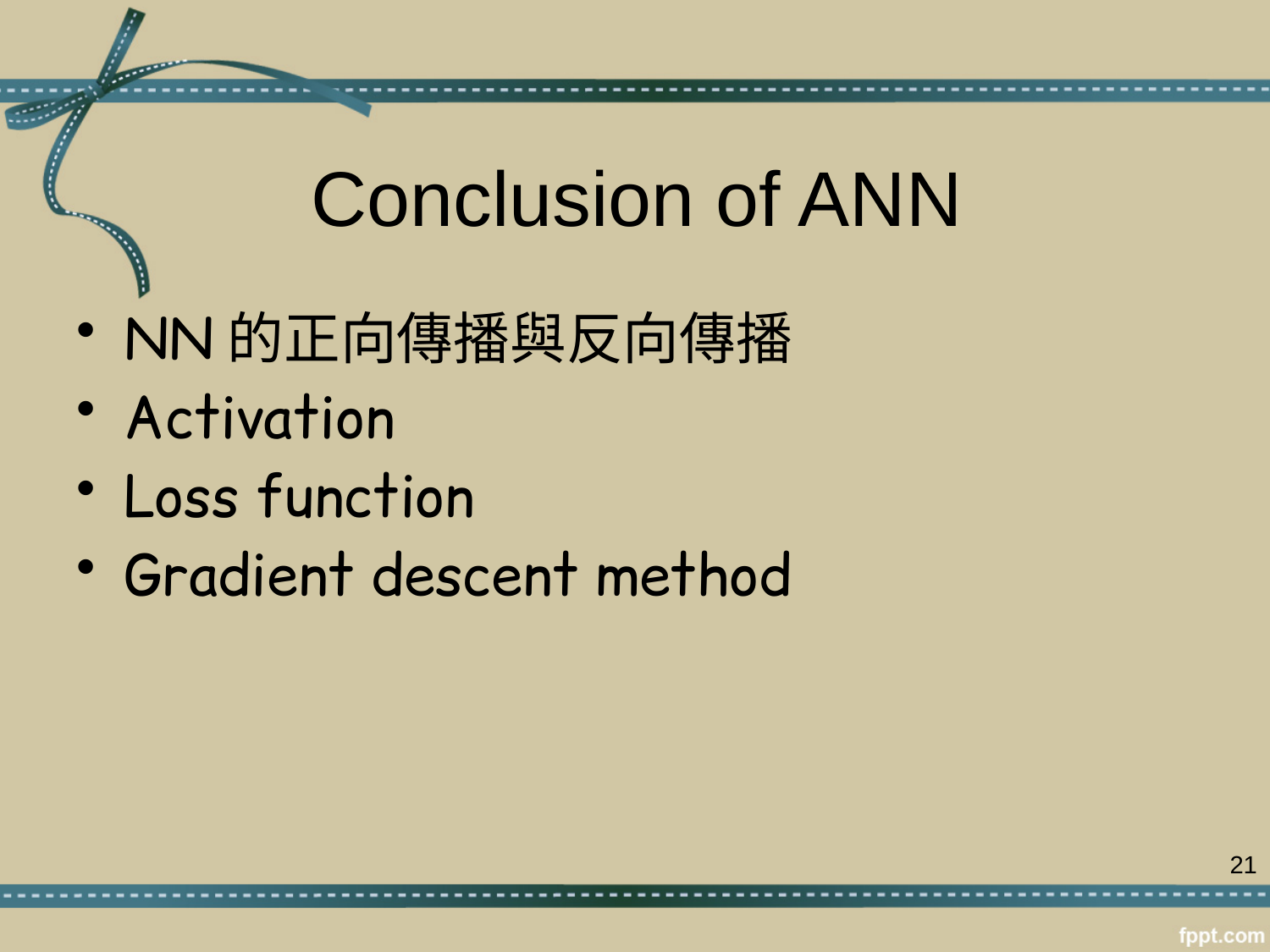

# Conclusion of ANN
NN的正向傳播與反向傳播
Activation
Loss function
Gradient descent method

21